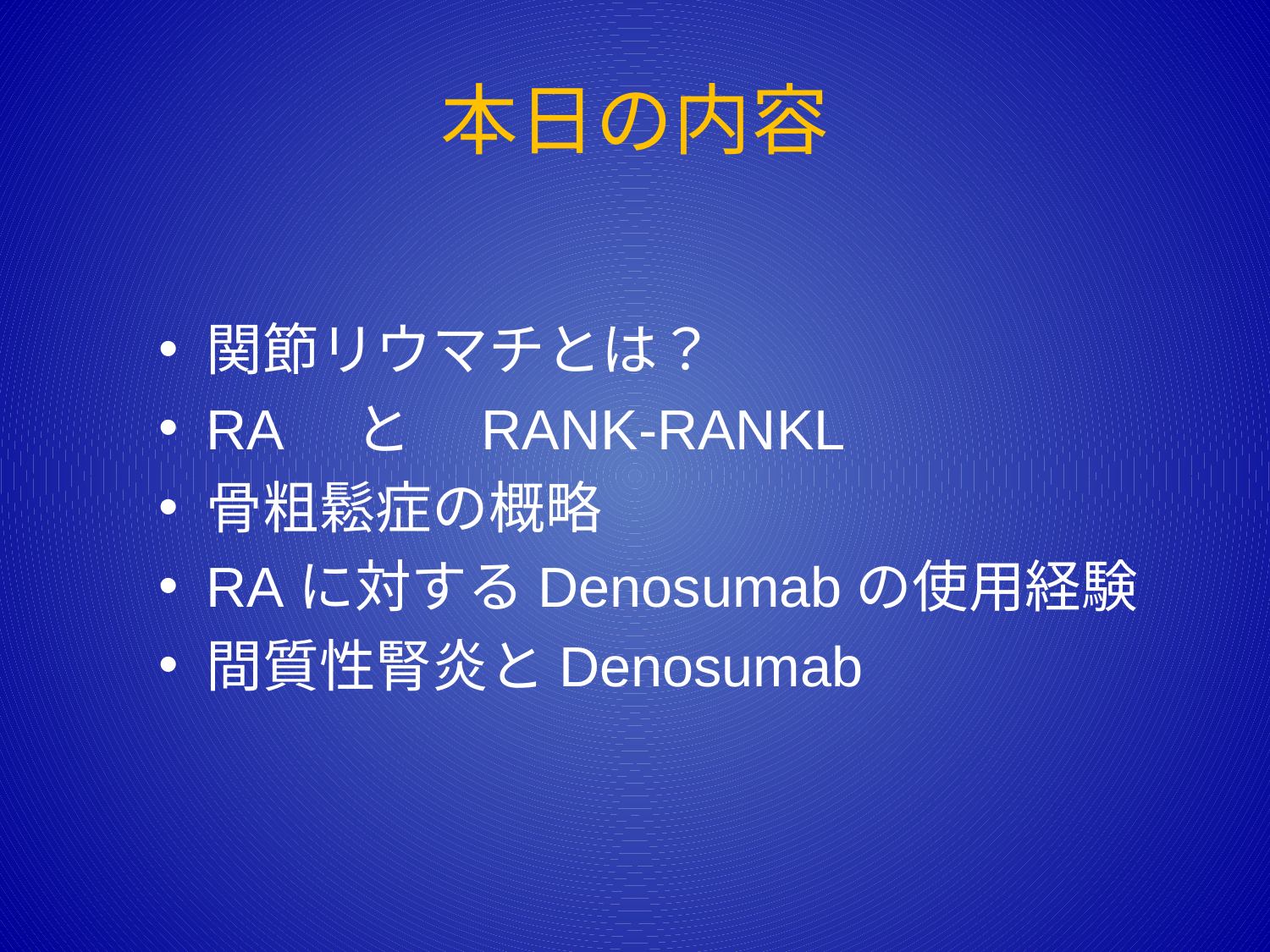

# 本日の内容
関節リウマチとは？
RA　と　RANK-RANKL
骨粗鬆症の概略
RAに対するDenosumabの使用経験
間質性腎炎とDenosumab